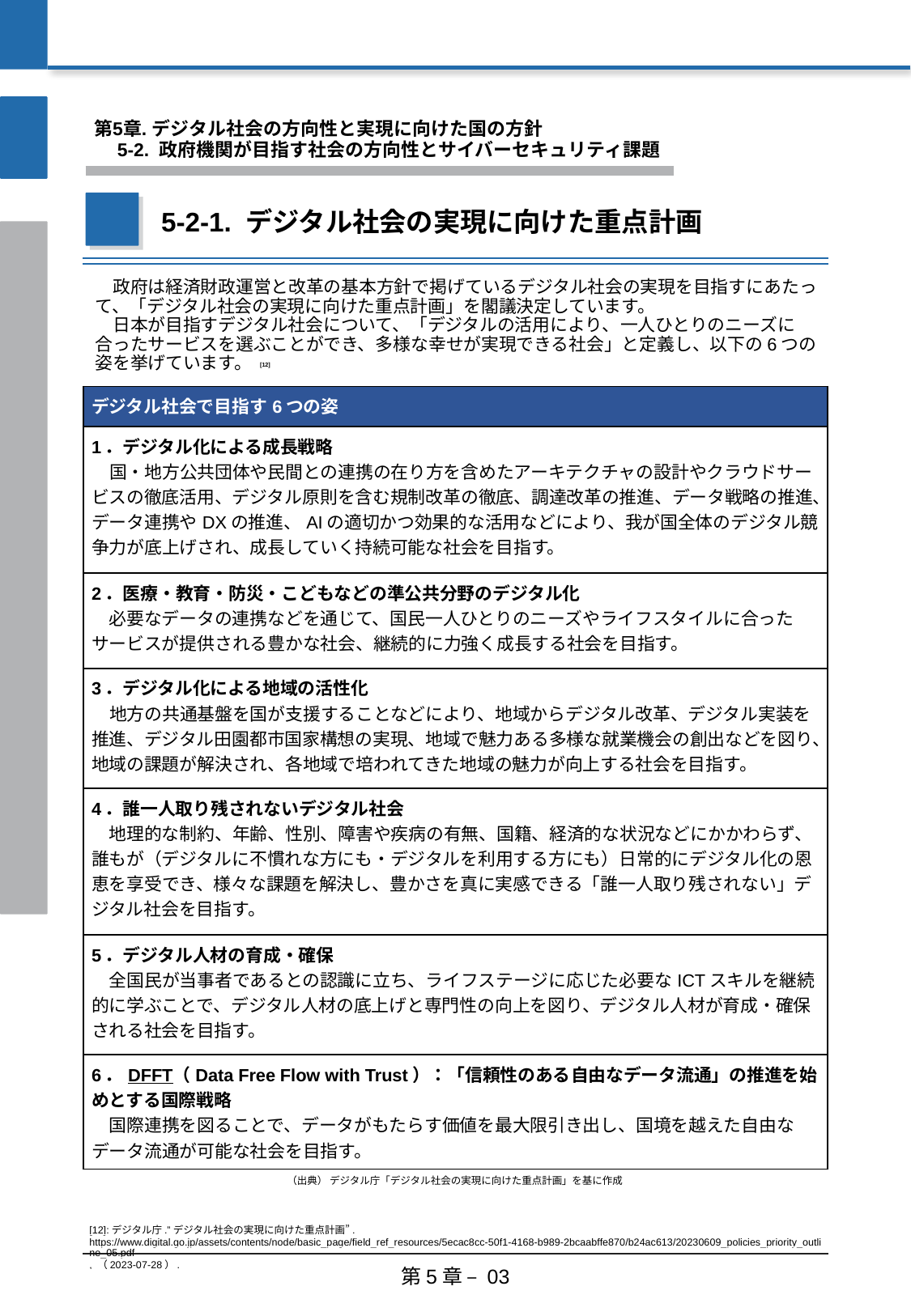

第5章. デジタル社会の方向性と実現に向けた国の方針
　5-2. 政府機関が目指す社会の方向性とサイバーセキュリティ課題
5-2-1. デジタル社会の実現に向けた重点計画
　政府は経済財政運営と改革の基本方針で掲げているデジタル社会の実現を目指すにあたって、「デジタル社会の実現に向けた重点計画」を閣議決定しています。
　日本が目指すデジタル社会について、「デジタルの活用により、一人ひとりのニーズに合ったサービスを選ぶことができ、多様な幸せが実現できる社会」と定義し、以下の6つの姿を挙げています。 [12]

| デジタル社会で目指す6つの姿 |
| --- |
| 1．デジタル化による成長戦略 　国・地方公共団体や民間との連携の在り方を含めたアーキテクチャの設計やクラウドサービスの徹底活用、デジタル原則を含む規制改革の徹底、調達改革の推進、データ戦略の推進、データ連携やDXの推進、AIの適切かつ効果的な活用などにより、我が国全体のデジタル競争力が底上げされ、成長していく持続可能な社会を目指す。 |
| 2．医療・教育・防災・こどもなどの準公共分野のデジタル化 　必要なデータの連携などを通じて、国民一人ひとりのニーズやライフスタイルに合ったサービスが提供される豊かな社会、継続的に力強く成長する社会を目指す。 |
| 3．デジタル化による地域の活性化 　地方の共通基盤を国が支援することなどにより、地域からデジタル改革、デジタル実装を推進、デジタル田園都市国家構想の実現、地域で魅力ある多様な就業機会の創出などを図り、地域の課題が解決され、各地域で培われてきた地域の魅力が向上する社会を目指す。 |
| 4．誰一人取り残されないデジタル社会 　地理的な制約、年齢、性別、障害や疾病の有無、国籍、経済的な状況などにかかわらず、誰もが（デジタルに不慣れな方にも・デジタルを利用する方にも）日常的にデジタル化の恩恵を享受でき、様々な課題を解決し、豊かさを真に実感できる「誰一人取り残されない」デジタル社会を目指す。 |
| 5．デジタル人材の育成・確保 　全国民が当事者であるとの認識に立ち、ライフステージに応じた必要なICTスキルを継続的に学ぶことで、デジタル人材の底上げと専門性の向上を図り、デジタル人材が育成・確保される社会を目指す。 |
| 6．DFFT（Data Free Flow with Trust）：「信頼性のある自由なデータ流通」の推進を始めとする国際戦略 　国際連携を図ることで、データがもたらす価値を最大限引き出し、国境を越えた自由なデータ流通が可能な社会を目指す。 |

（出典） デジタル庁「デジタル社会の実現に向けた重点計画」を基に作成
[12]:デジタル庁.”デジタル社会の実現に向けた重点計画”.https://www.digital.go.jp/assets/contents/node/basic_page/field_ref_resources/5ecac8cc-50f1-4168-b989-2bcaabffe870/b24ac613/20230609_policies_priority_outline_05.pdf, （2023-07-28）.
第5章 – 03